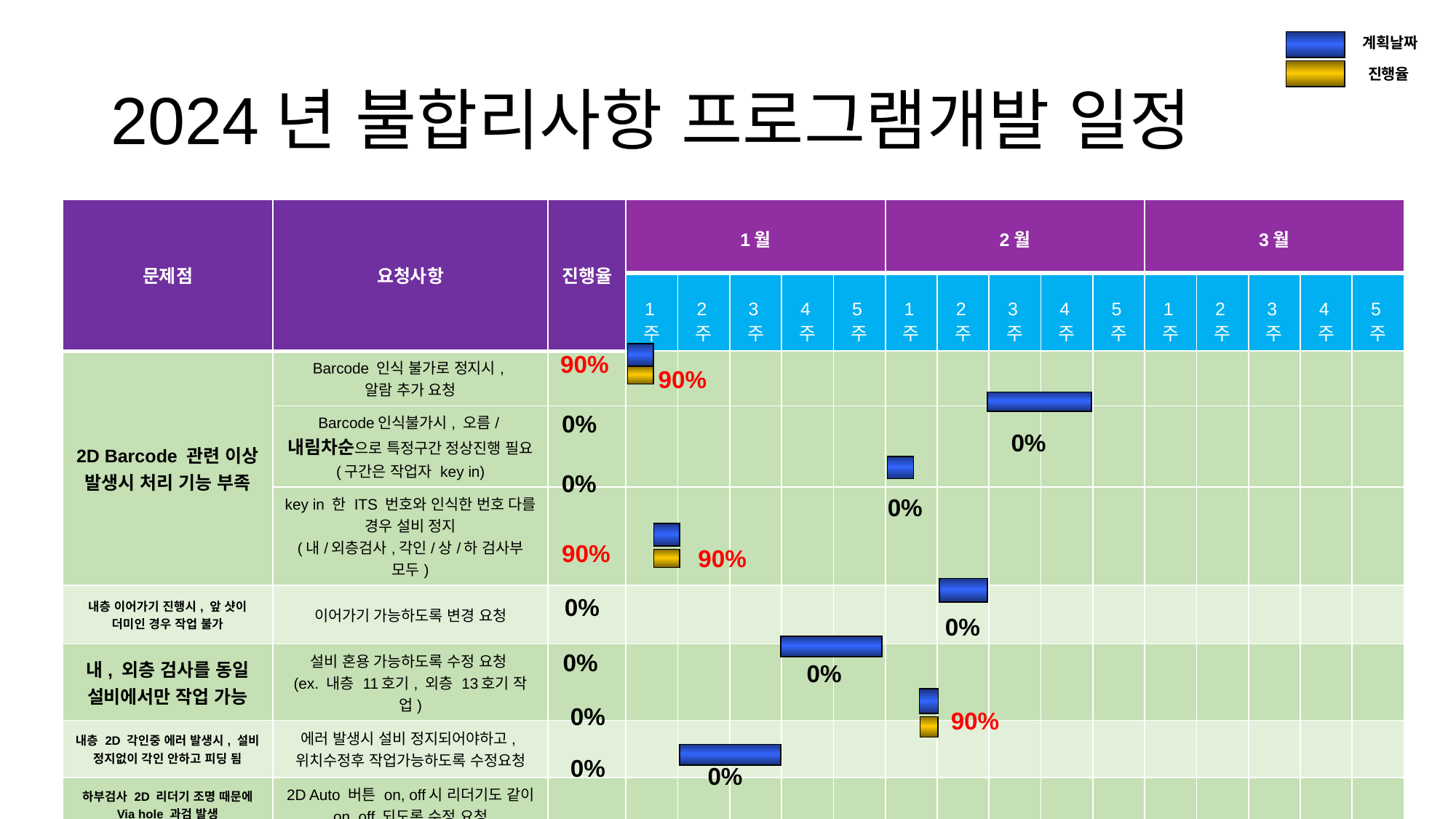

계획날짜

# 2024년 불합리사항 프로그램개발 일정
진행율

| 문제점 | 요청사항 | 진행율 | 1월 |  |  |  |  | 2월 |  |  |  |  | 3월 |  |  |  |  |
| --- | --- | --- | --- | --- | --- | --- | --- | --- | --- | --- | --- | --- | --- | --- | --- | --- | --- |
|  |  |  | 1주 | 2주 | 3주 | 4주 | 5주 | 1주 | 2주 | 3주 | 4주 | 5주 | 1주 | 2주 | 3주 | 4주 | 5주 |
| 2D Barcode 관련 이상 발생시 처리 기능 부족 | Barcode 인식 불가로 정지시, 알람 추가 요청 |  |  |  |  |  |  |  |  |  |  |  |  |  |  |  |  |
|  | Barcode인식불가시, 오름/내림차순으로 특정구간 정상진행 필요 (구간은 작업자 key in) |  |  |  |  |  |  |  |  |  |  |  |  |  |  |  |  |
|  | key in 한 ITS 번호와 인식한 번호 다를 경우 설비 정지 (내/외층검사,각인/상/하 검사부 모두) |  |  |  |  |  |  |  |  |  |  |  |  |  |  |  |  |
| 내층 이어가기 진행시, 앞 샷이 더미인 경우 작업 불가 | 이어가기 가능하도록 변경 요청 |  |  |  |  |  |  |  |  |  |  |  |  |  |  |  |  |
| 내, 외층 검사를 동일 설비에서만 작업 가능 | 설비 혼용 가능하도록 수정 요청 (ex. 내층 11호기, 외층 13호기 작업) |  |  |  |  |  |  |  |  |  |  |  |  |  |  |  |  |
| 내층 2D 각인중 에러 발생시, 설비 정지없이 각인 안하고 피딩 됨 | 에러 발생시 설비 정지되어야하고, 위치수정후 작업가능하도록 수정요청 |  |  |  |  |  |  |  |  |  |  |  |  |  |  |  |  |
| 하부검사 2D 리더기 조명 때문에 Via hole 과검 발생 | 2D Auto 버튼 on, off시 리더기도 같이 on, off 되도록 수정 요청 |  |  |  |  |  |  |  |  |  |  |  |  |  |  |  |  |
| GantrySystem | Scan축 테스트 |  |  |  |  |  |  |  |  |  |  |  |  |  |  |  |  |
90%

90%

0%
0%

0%
0%

90%
90%

0%
0%

0%
0%

0%
90%

0%
0%